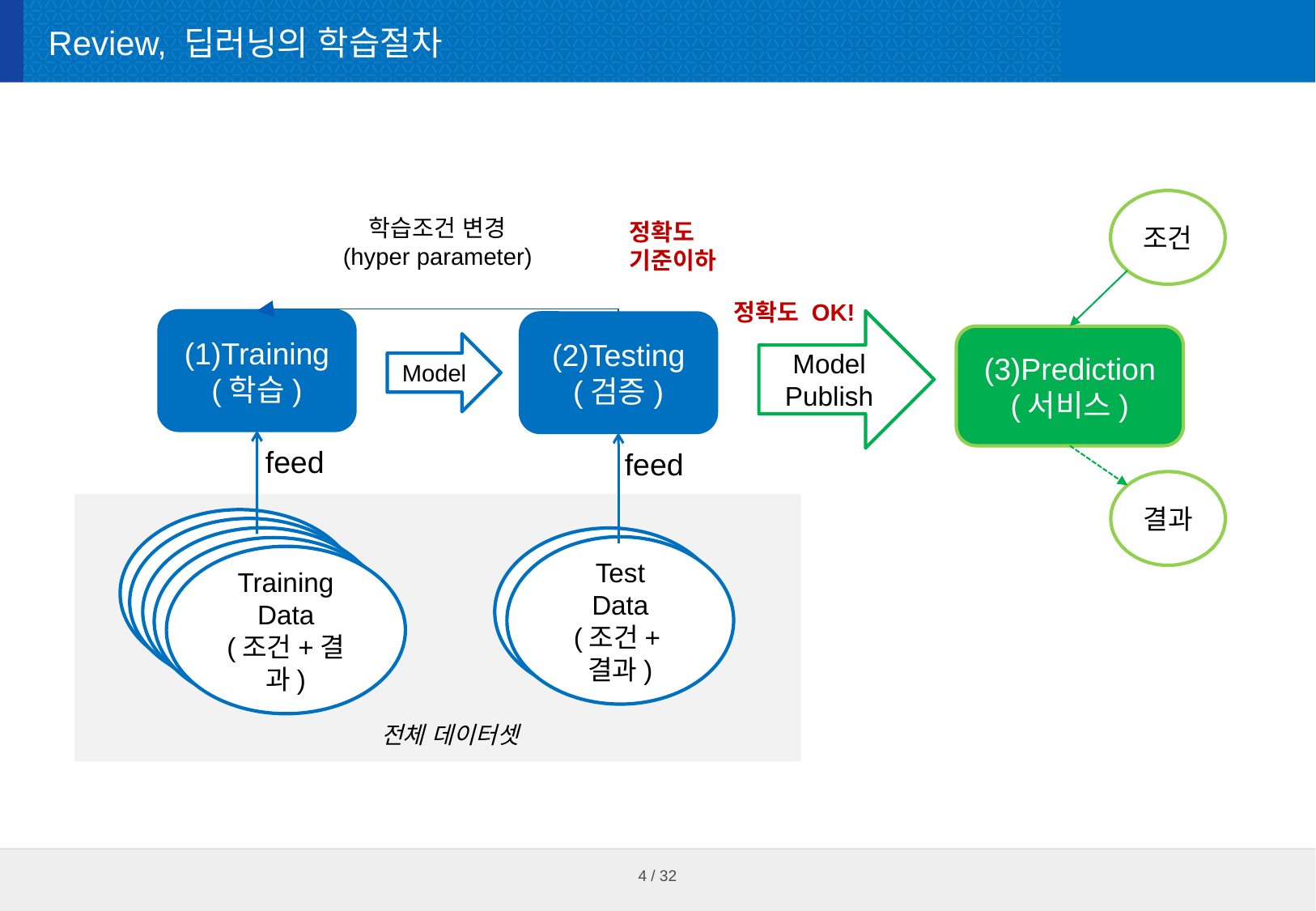

# Review, 딥러닝의 학습절차
조건
(3)Prediction
(서비스)
결과
학습조건 변경
(hyper parameter)
정확도
기준이하
정확도 OK!
Model
Publish
(1)Training
(학습)
(2)Testing
(검증)
Model
feed
feed

Test
Data
(조건+결과)

Training Data
(조건+결과)
전체 데이터셋